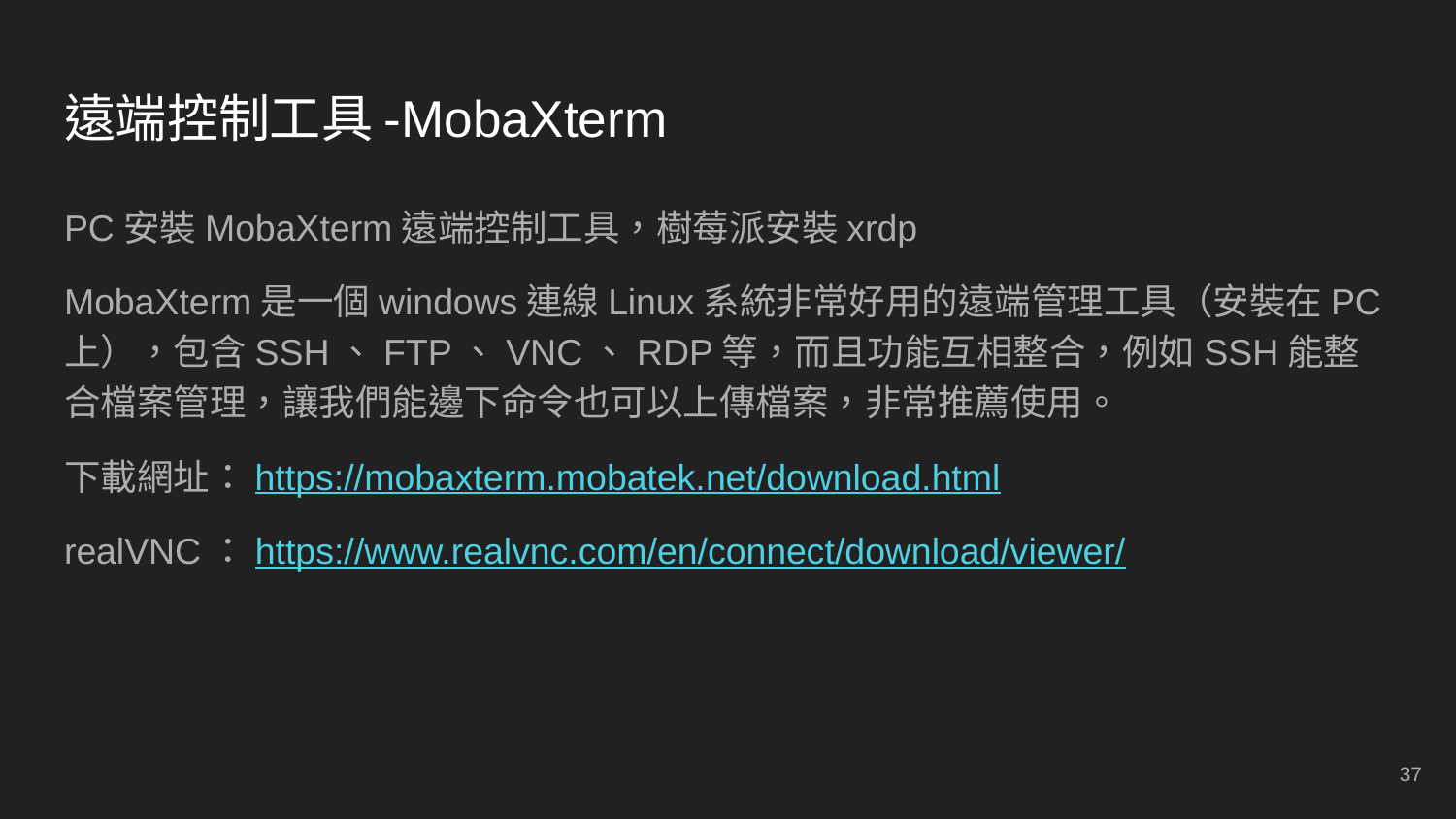

# 遠端控制工具-MobaXterm
PC安裝MobaXterm遠端控制工具，樹莓派安裝xrdp
MobaXterm是一個windows連線Linux系統非常好用的遠端管理工具（安裝在PC上），包含SSH、FTP、VNC、RDP等，而且功能互相整合，例如SSH能整合檔案管理，讓我們能邊下命令也可以上傳檔案，非常推薦使用。
下載網址：https://mobaxterm.mobatek.net/download.html
realVNC：https://www.realvnc.com/en/connect/download/viewer/
37